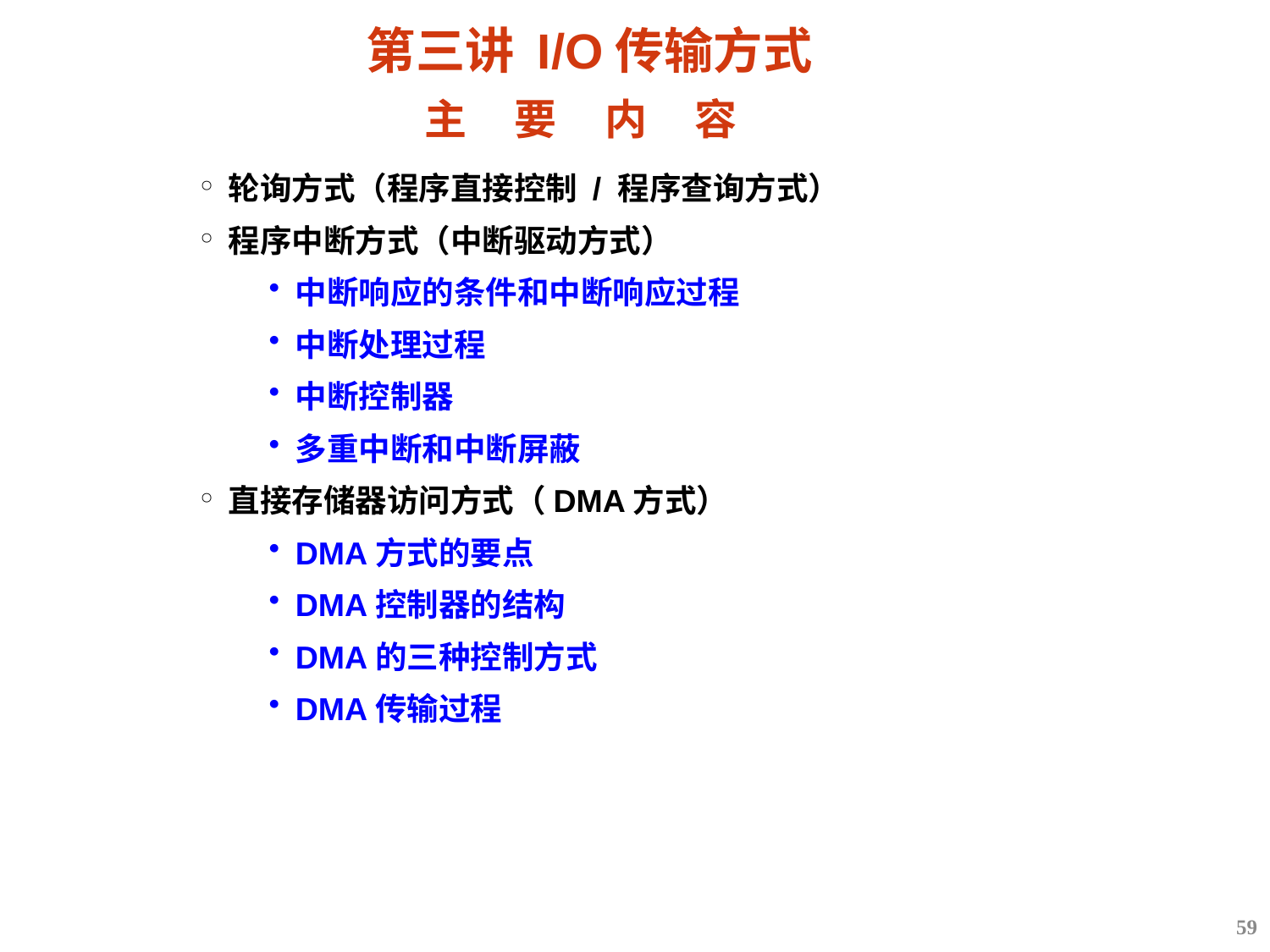

# 第三讲 I/O传输方式
主     要     内     容
轮询方式（程序直接控制 / 程序查询方式）
程序中断方式（中断驱动方式）
中断响应的条件和中断响应过程
中断处理过程
中断控制器
多重中断和中断屏蔽
直接存储器访问方式（DMA方式）
DMA方式的要点
DMA控制器的结构
DMA的三种控制方式
DMA传输过程
59